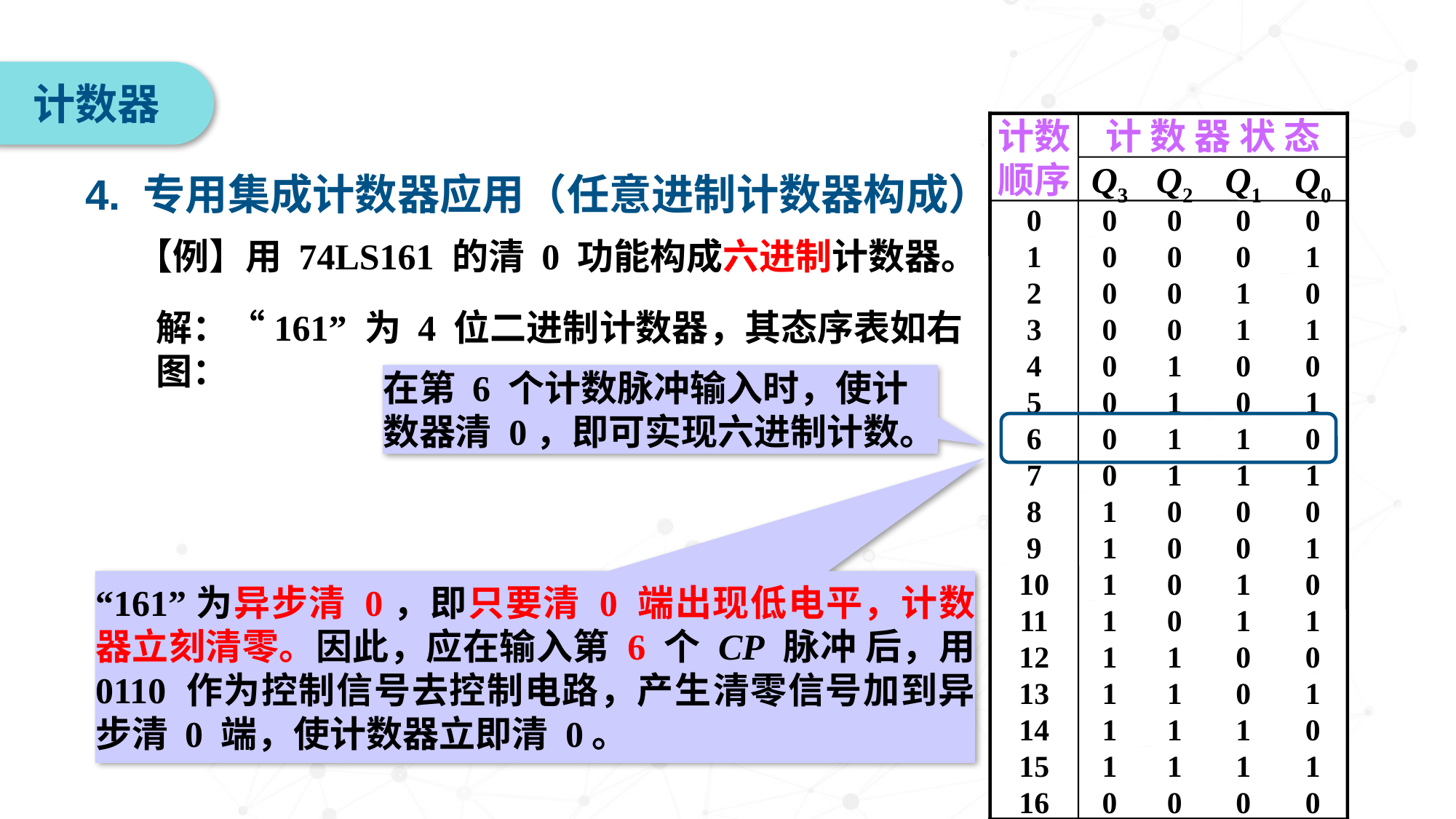

计数器
计数顺序

计 数 器 状 态

Q3

Q2
Q1
Q0
0

0
0
0
0
1
0
0
0
1
2
0
0
1
0
3
0
0
1
1
4
0
1
0
0
5
0
1
0
1
6
0
1
1
0
7
0
1
1
1
8
1
0
0
0
9
1
0
0
1
10
1
0
1
0
11
1
0
1
1
12
1
1
0
0
13
1
1
0
1
14
1
1
1
0
15
1
1
1
1
16
0
0
0
0

4. 专用集成计数器应用（任意进制计数器构成）
【例】用 74LS161 的清 0 功能构成六进制计数器。
解：“161” 为 4 位二进制计数器，其态序表如右图：
在第 6 个计数脉冲输入时，使计数器清 0，即可实现六进制计数。

“161”为异步清 0，即只要清 0 端出现低电平，计数器立刻清零。因此，应在输入第 6 个 CP 脉冲 后，用 0110 作为控制信号去控制电路，产生清零信号加到异步清 0 端，使计数器立即清 0。
55